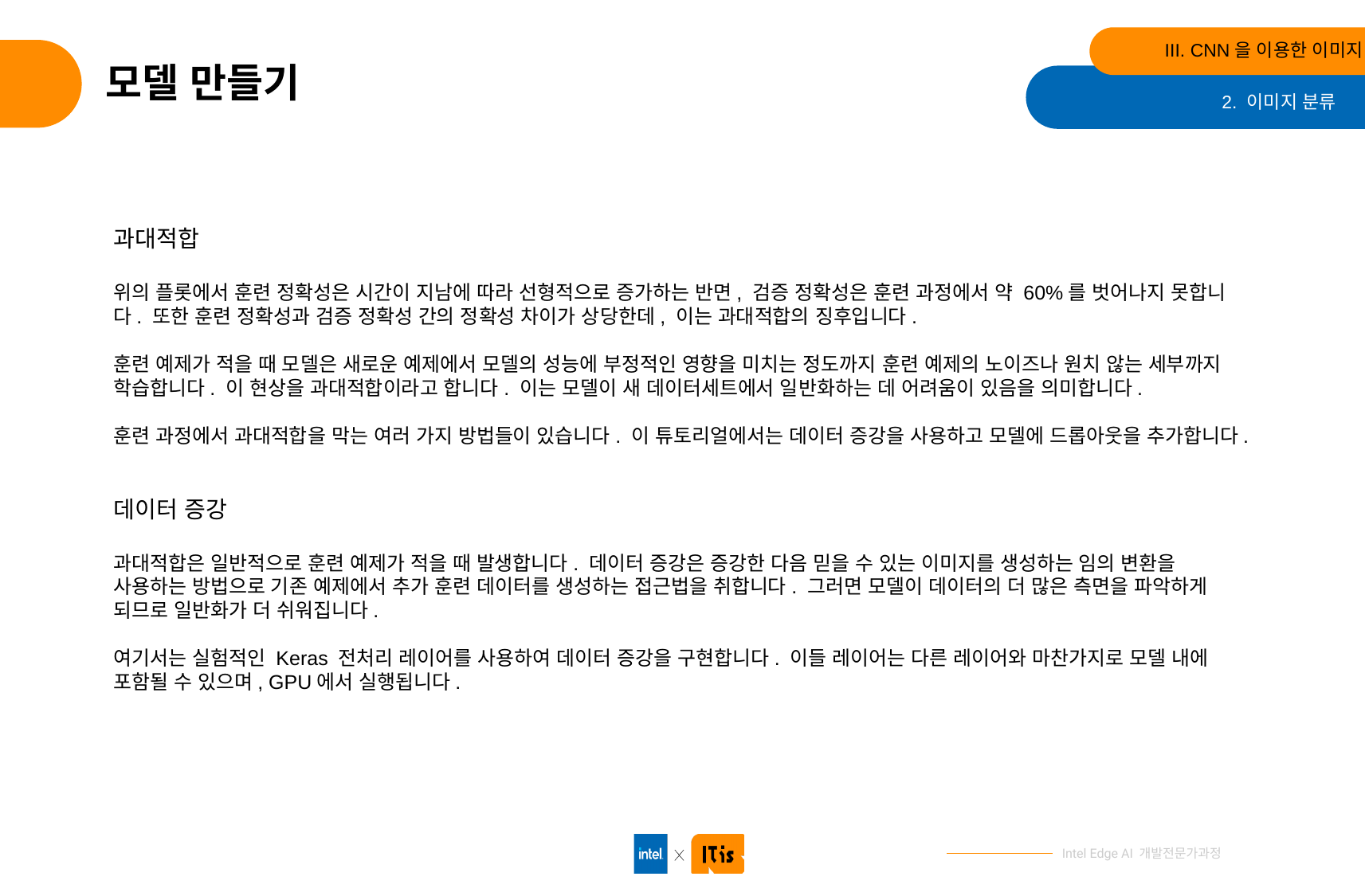

III. CNN을 이용한 이미지 분류
# 모델 만들기
2. 이미지 분류
과대적합

위의 플롯에서 훈련 정확성은 시간이 지남에 따라 선형적으로 증가하는 반면, 검증 정확성은 훈련 과정에서 약 60%를 벗어나지 못합니다. 또한 훈련 정확성과 검증 정확성 간의 정확성 차이가 상당한데, 이는 과대적합의 징후입니다.

훈련 예제가 적을 때 모델은 새로운 예제에서 모델의 성능에 부정적인 영향을 미치는 정도까지 훈련 예제의 노이즈나 원치 않는 세부까지 학습합니다. 이 현상을 과대적합이라고 합니다. 이는 모델이 새 데이터세트에서 일반화하는 데 어려움이 있음을 의미합니다.

훈련 과정에서 과대적합을 막는 여러 가지 방법들이 있습니다. 이 튜토리얼에서는 데이터 증강을 사용하고 모델에 드롭아웃을 추가합니다.

데이터 증강

과대적합은 일반적으로 훈련 예제가 적을 때 발생합니다. 데이터 증강은 증강한 다음 믿을 수 있는 이미지를 생성하는 임의 변환을 사용하는 방법으로 기존 예제에서 추가 훈련 데이터를 생성하는 접근법을 취합니다. 그러면 모델이 데이터의 더 많은 측면을 파악하게 되므로 일반화가 더 쉬워집니다.

여기서는 실험적인 Keras 전처리 레이어를 사용하여 데이터 증강을 구현합니다. 이들 레이어는 다른 레이어와 마찬가지로 모델 내에 포함될 수 있으며, GPU에서 실행됩니다.